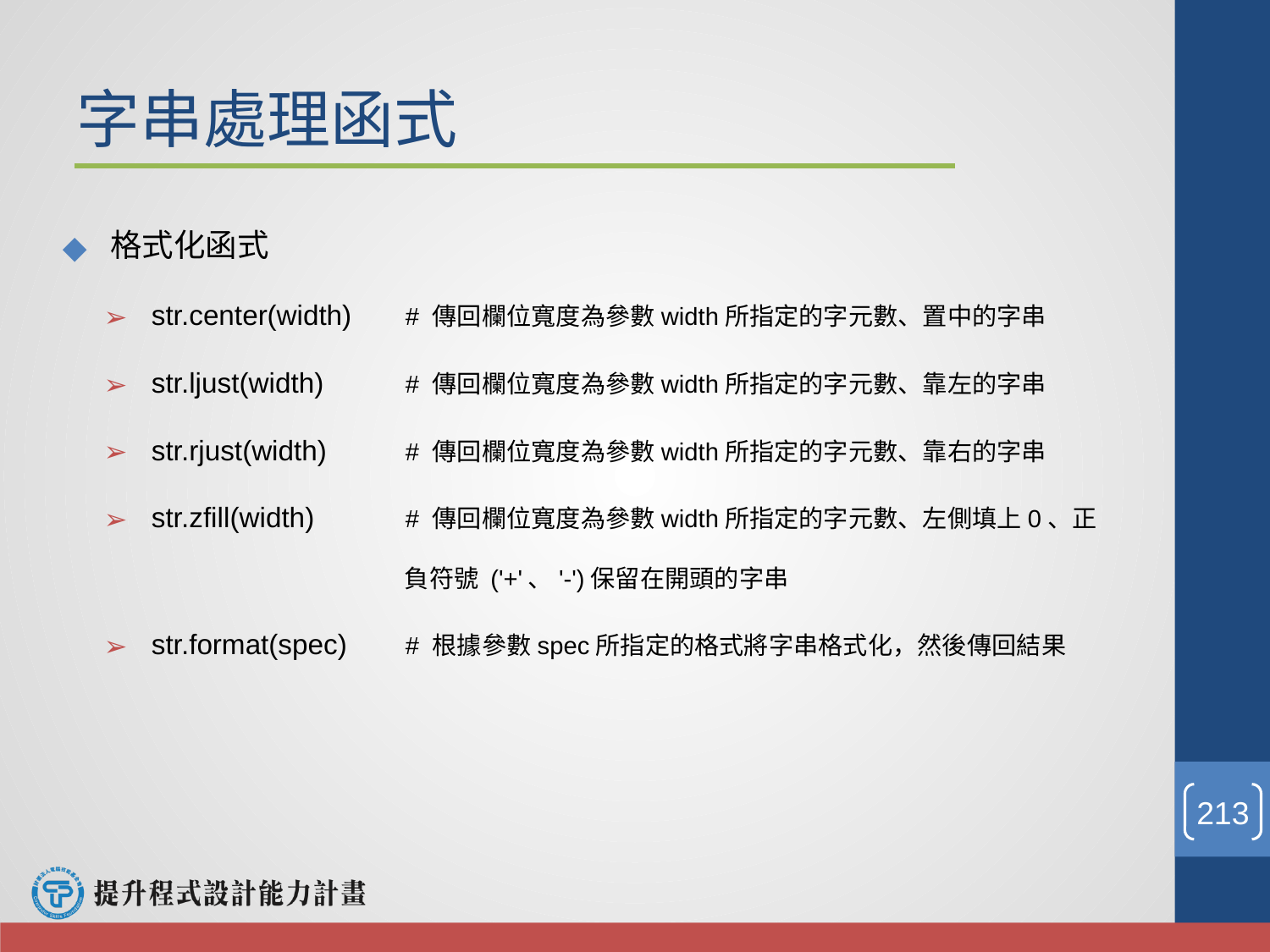

# 字串處理函式
格式化函式
str.center(width)	# 傳回欄位寬度為參數width所指定的字元數、置中的字串
str.ljust(width)	# 傳回欄位寬度為參數width所指定的字元數、靠左的字串
str.rjust(width) 	# 傳回欄位寬度為參數width所指定的字元數、靠右的字串
str.zfill(width) 	# 傳回欄位寬度為參數width所指定的字元數、左側填上0、正
                                              負符號 ('+'、'-')保留在開頭的字串
str.format(spec)	# 根據參數spec所指定的格式將字串格式化，然後傳回結果

213